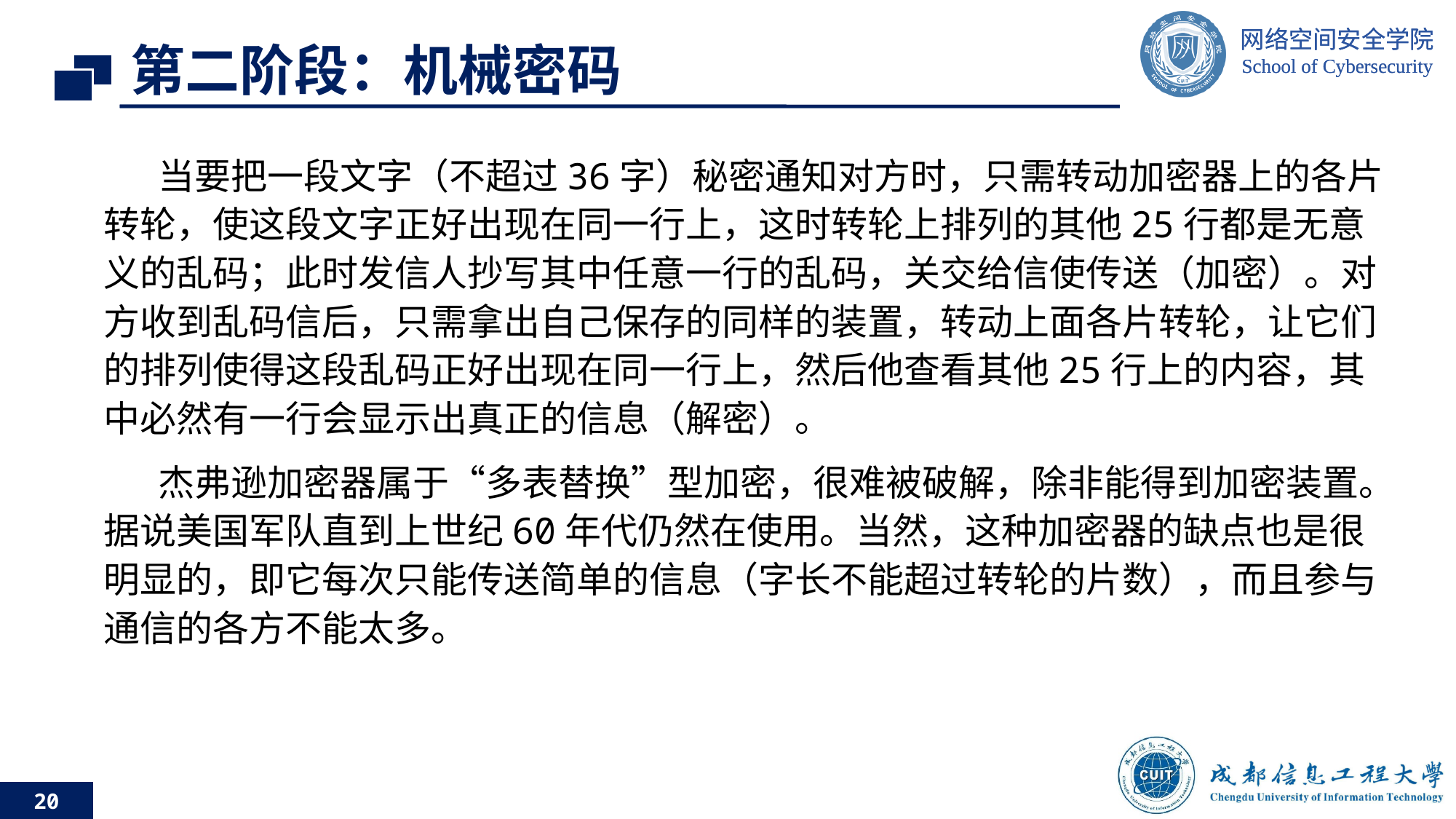

# 第二阶段：机械密码
当要把一段文字（不超过36字）秘密通知对方时，只需转动加密器上的各片转轮，使这段文字正好出现在同一行上，这时转轮上排列的其他25行都是无意义的乱码；此时发信人抄写其中任意一行的乱码，关交给信使传送（加密）。对方收到乱码信后，只需拿出自己保存的同样的装置，转动上面各片转轮，让它们的排列使得这段乱码正好出现在同一行上，然后他查看其他25行上的内容，其中必然有一行会显示出真正的信息（解密）。
杰弗逊加密器属于“多表替换”型加密，很难被破解，除非能得到加密装置。据说美国军队直到上世纪60年代仍然在使用。当然，这种加密器的缺点也是很明显的，即它每次只能传送简单的信息（字长不能超过转轮的片数），而且参与通信的各方不能太多。

20